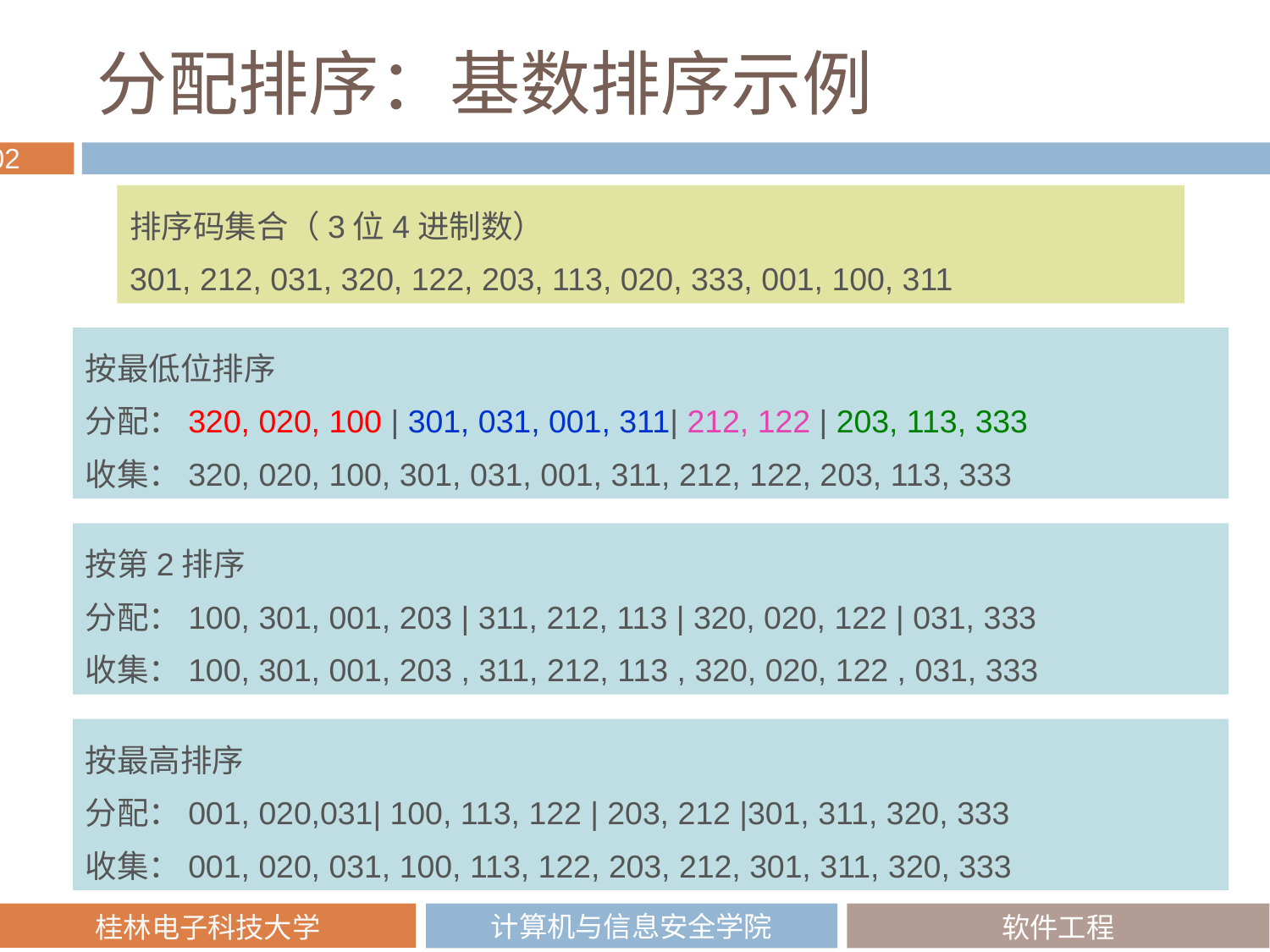

# 分配排序：基数排序示例
排序码集合（3位4进制数）
301, 212, 031, 320, 122, 203, 113, 020, 333, 001, 100, 311
按最低位排序
分配：320, 020, 100 | 301, 031, 001, 311| 212, 122 | 203, 113, 333
收集：320, 020, 100, 301, 031, 001, 311, 212, 122, 203, 113, 333
按第2排序
分配：100, 301, 001, 203 | 311, 212, 113 | 320, 020, 122 | 031, 333
收集：100, 301, 001, 203 , 311, 212, 113 , 320, 020, 122 , 031, 333
按最高排序
分配：001, 020,031| 100, 113, 122 | 203, 212 |301, 311, 320, 333
收集：001, 020, 031, 100, 113, 122, 203, 212, 301, 311, 320, 333